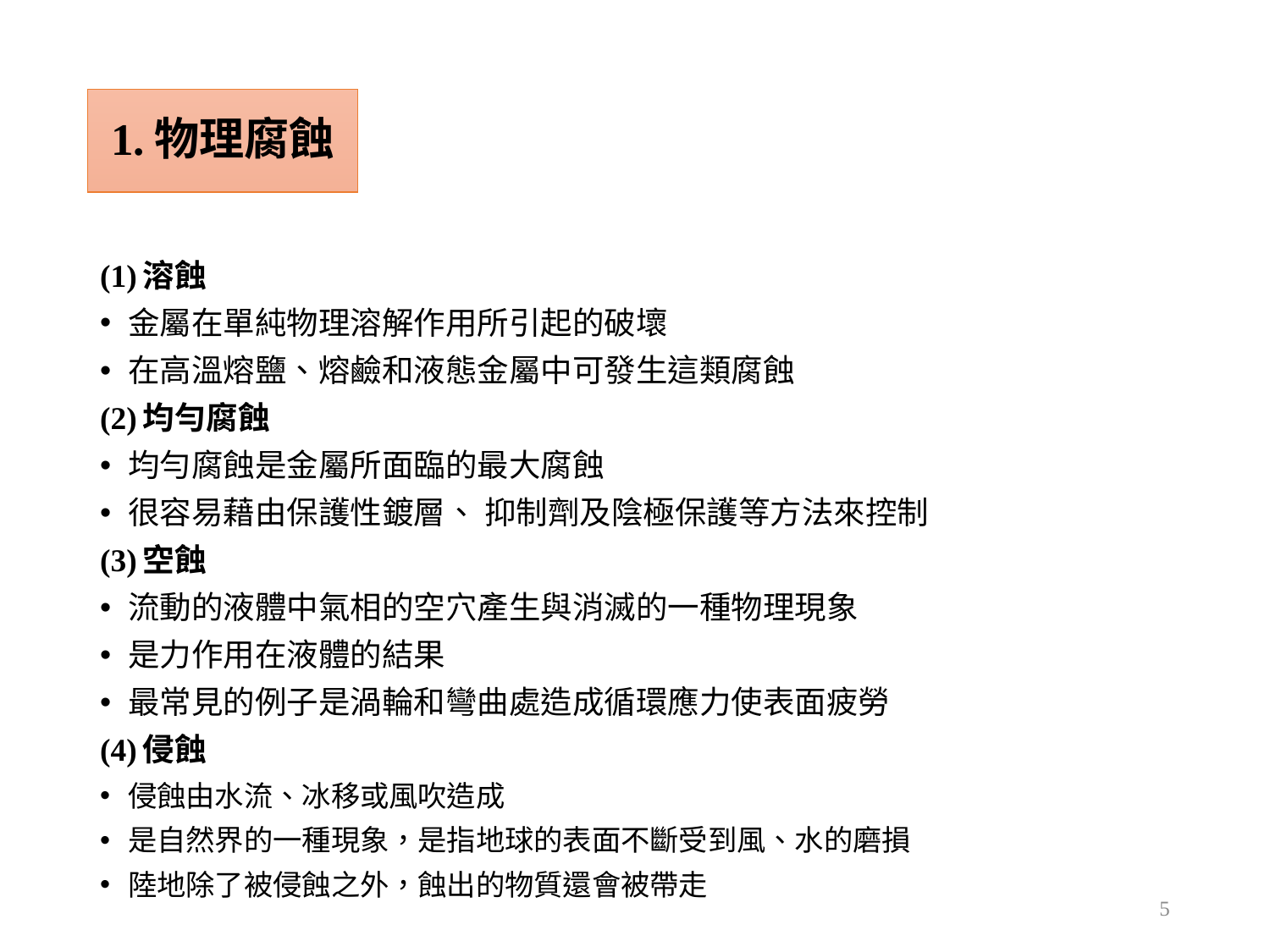

1.物理腐蝕
(1)溶蝕
金屬在單純物理溶解作用所引起的破壞
在高溫熔鹽、熔鹼和液態金屬中可發生這類腐蝕
(2)均勻腐蝕
均勻腐蝕是金屬所面臨的最大腐蝕
很容易藉由保護性鍍層、 抑制劑及陰極保護等方法來控制
(3)空蝕
流動的液體中氣相的空穴產生與消滅的一種物理現象
是力作用在液體的結果
最常見的例子是渦輪和彎曲處造成循環應力使表面疲勞
(4)侵蝕
侵蝕由水流、冰移或風吹造成
是自然界的一種現象，是指地球的表面不斷受到風、水的磨損
陸地除了被侵蝕之外，蝕出的物質還會被帶走

5